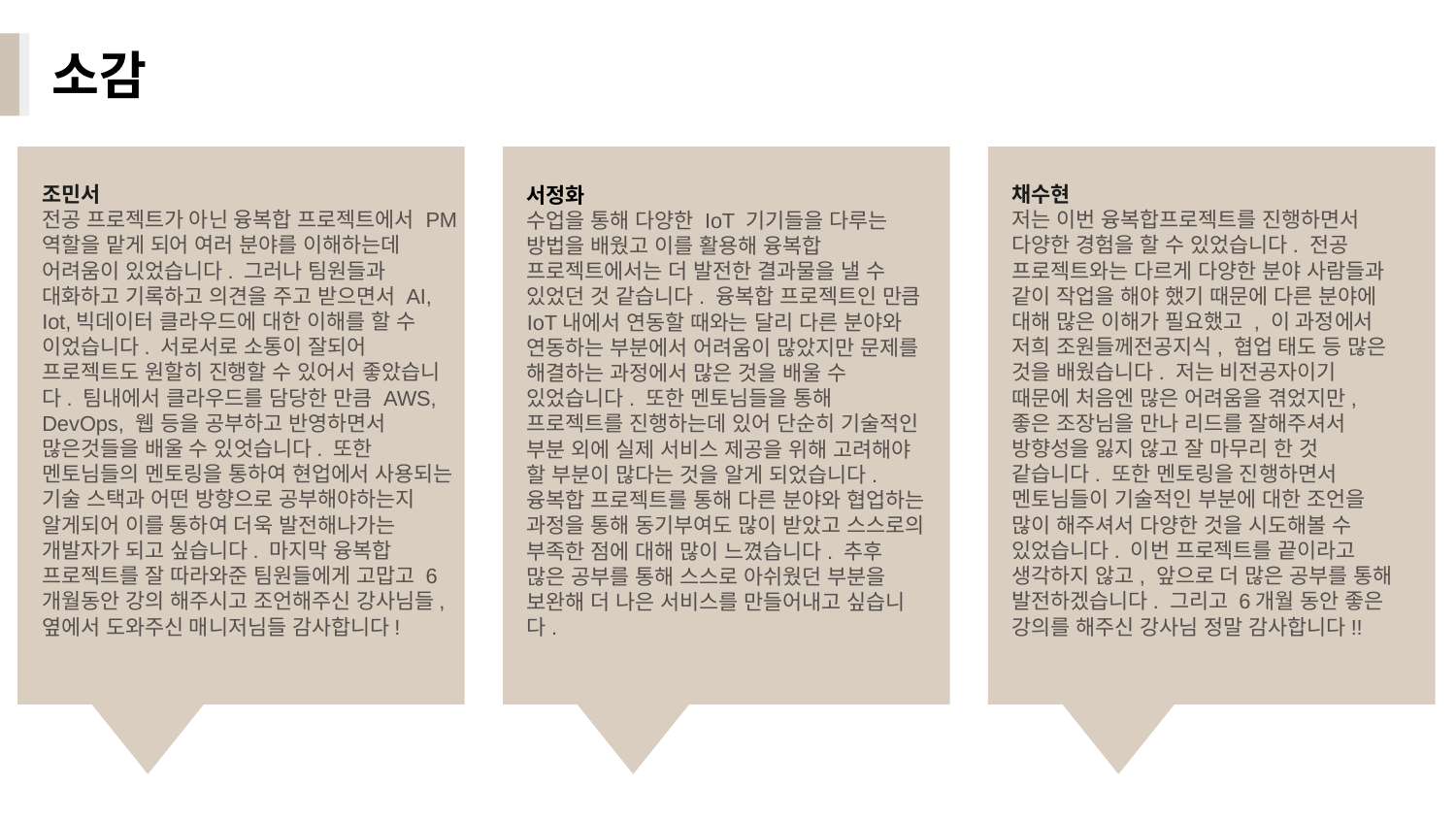

소감

조민서
전공 프로젝트가 아닌 융복합 프로젝트에서 PM역할을 맡게 되어 여러 분야를 이해하는데 어려움이 있었습니다. 그러나 팀원들과 대화하고 기록하고 의견을 주고 받으면서 AI, Iot,빅데이터 클라우드에 대한 이해를 할 수 이었습니다. 서로서로 소통이 잘되어 프로젝트도 원할히 진행할 수 있어서 좋았습니다. 팀내에서 클라우드를 담당한 만큼 AWS, DevOps, 웹 등을 공부하고 반영하면서 많은것들을 배울 수 있엇습니다. 또한 멘토님들의 멘토링을 통하여 현업에서 사용되는 기술 스택과 어떤 방향으로 공부해야하는지 알게되어 이를 통하여 더욱 발전해나가는 개발자가 되고 싶습니다. 마지막 융복합 프로젝트를 잘 따라와준 팀원들에게 고맙고 6개월동안 강의 해주시고 조언해주신 강사님들, 옆에서 도와주신 매니저님들 감사합니다!
채수현
저는 이번 융복합프로젝트를 진행하면서 다양한 경험을 할 수 있었습니다. 전공 프로젝트와는 다르게 다양한 분야 사람들과 같이 작업을 해야 했기 때문에 다른 분야에 대해 많은 이해가 필요했고 , 이 과정에서 저희 조원들께전공지식, 협업 태도 등 많은 것을 배웠습니다. 저는 비전공자이기 때문에 처음엔 많은 어려움을 겪었지만,  좋은 조장님을 만나 리드를 잘해주셔서 방향성을 잃지 않고 잘 마무리 한 것 같습니다. 또한 멘토링을 진행하면서 멘토님들이 기술적인 부분에 대한 조언을 많이 해주셔서 다양한 것을 시도해볼 수 있었습니다. 이번 프로젝트를 끝이라고 생각하지 않고, 앞으로 더 많은 공부를 통해 발전하겠습니다. 그리고 6개월 동안 좋은 강의를 해주신 강사님 정말 감사합니다!!
서정화
수업을 통해 다양한 IoT 기기들을 다루는 방법을 배웠고 이를 활용해 융복합 프로젝트에서는 더 발전한 결과물을 낼 수 있었던 것 같습니다. 융복합 프로젝트인 만큼 IoT내에서 연동할 때와는 달리 다른 분야와 연동하는 부분에서 어려움이 많았지만 문제를 해결하는 과정에서 많은 것을 배울 수 있었습니다. 또한 멘토님들을 통해 프로젝트를 진행하는데 있어 단순히 기술적인 부분 외에 실제 서비스 제공을 위해 고려해야 할 부분이 많다는 것을 알게 되었습니다. 융복합 프로젝트를 통해 다른 분야와 협업하는 과정을 통해 동기부여도 많이 받았고 스스로의 부족한 점에 대해 많이 느꼈습니다. 추후 많은 공부를 통해 스스로 아쉬웠던 부분을 보완해 더 나은 서비스를 만들어내고 싶습니다.